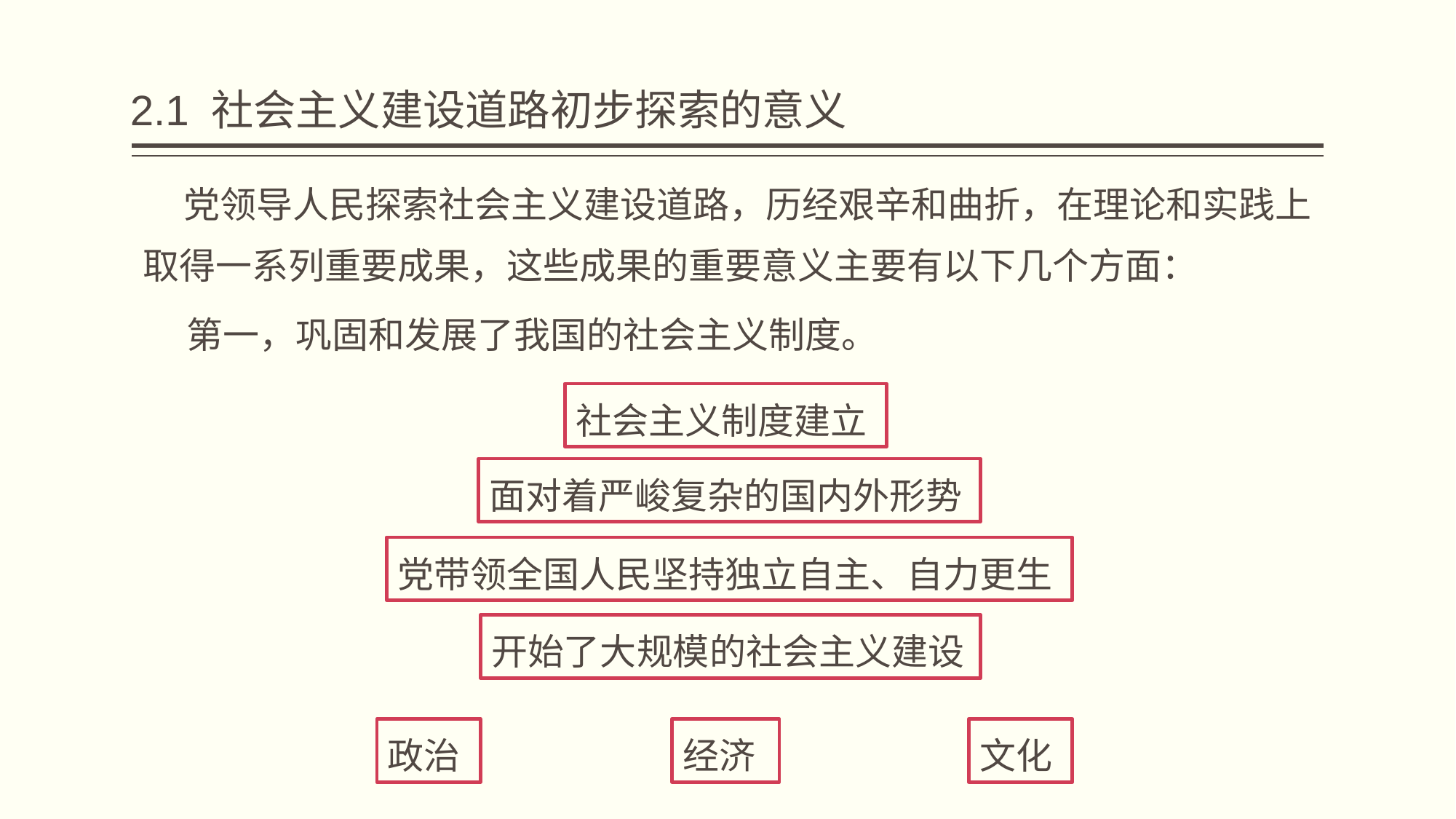

# 2.1 社会主义建设道路初步探索的意义
     党领导人民探索社会主义建设道路，历经艰辛和曲折，在理论和实践上取得一系列重要成果，这些成果的重要意义主要有以下几个方面：
     第一，巩固和发展了我国的社会主义制度。
社会主义制度建立
面对着严峻复杂的国内外形势
党带领全国人民坚持独立自主、自力更生
开始了大规模的社会主义建设
政治
经济
文化